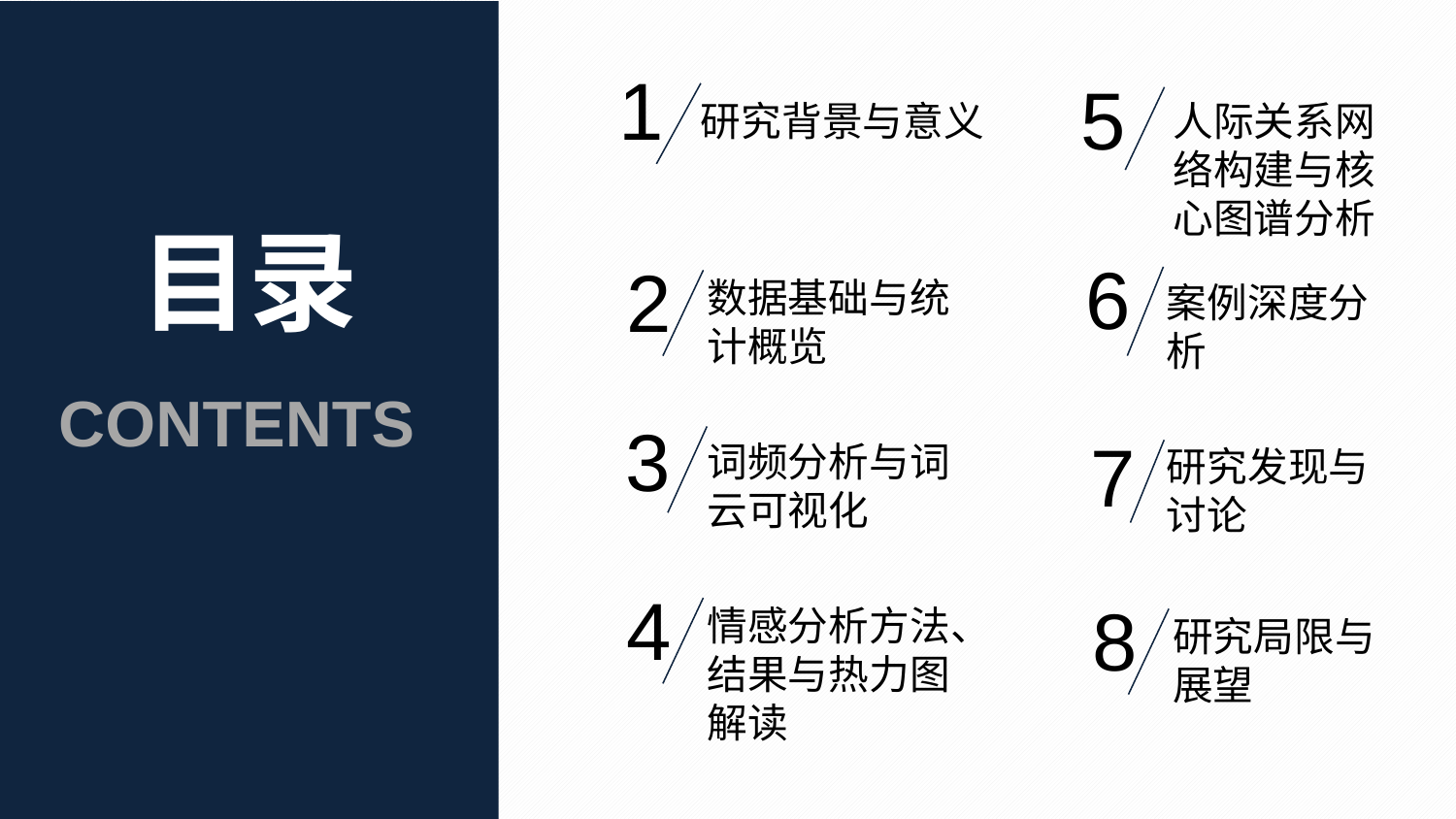

1
5
人际关系网络构建与核心图谱分析
研究背景与意义
目录
6
2
数据基础与统计概览
案例深度分析
CONTENTS
3
7
词频分析与词云可视化
研究发现与讨论
4
8
情感分析方法、结果与热力图解读
研究局限与展望